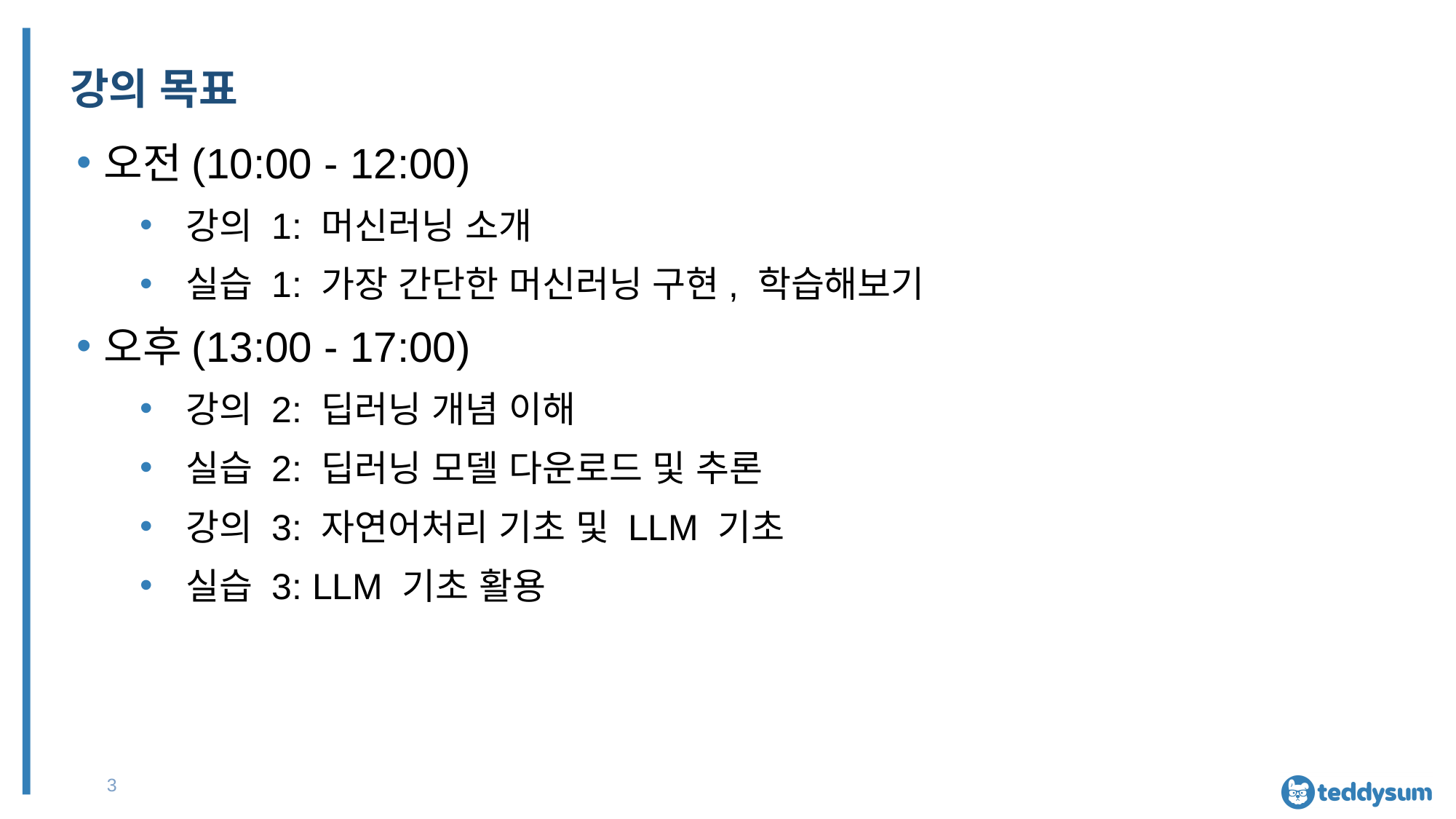

# 강의 목표
오전(10:00 - 12:00)
강의 1: 머신러닝 소개
실습 1: 가장 간단한 머신러닝 구현, 학습해보기
오후(13:00 - 17:00)
강의 2: 딥러닝 개념 이해
실습 2: 딥러닝 모델 다운로드 및 추론
강의 3: 자연어처리 기초 및 LLM 기초
실습 3: LLM 기초 활용

3